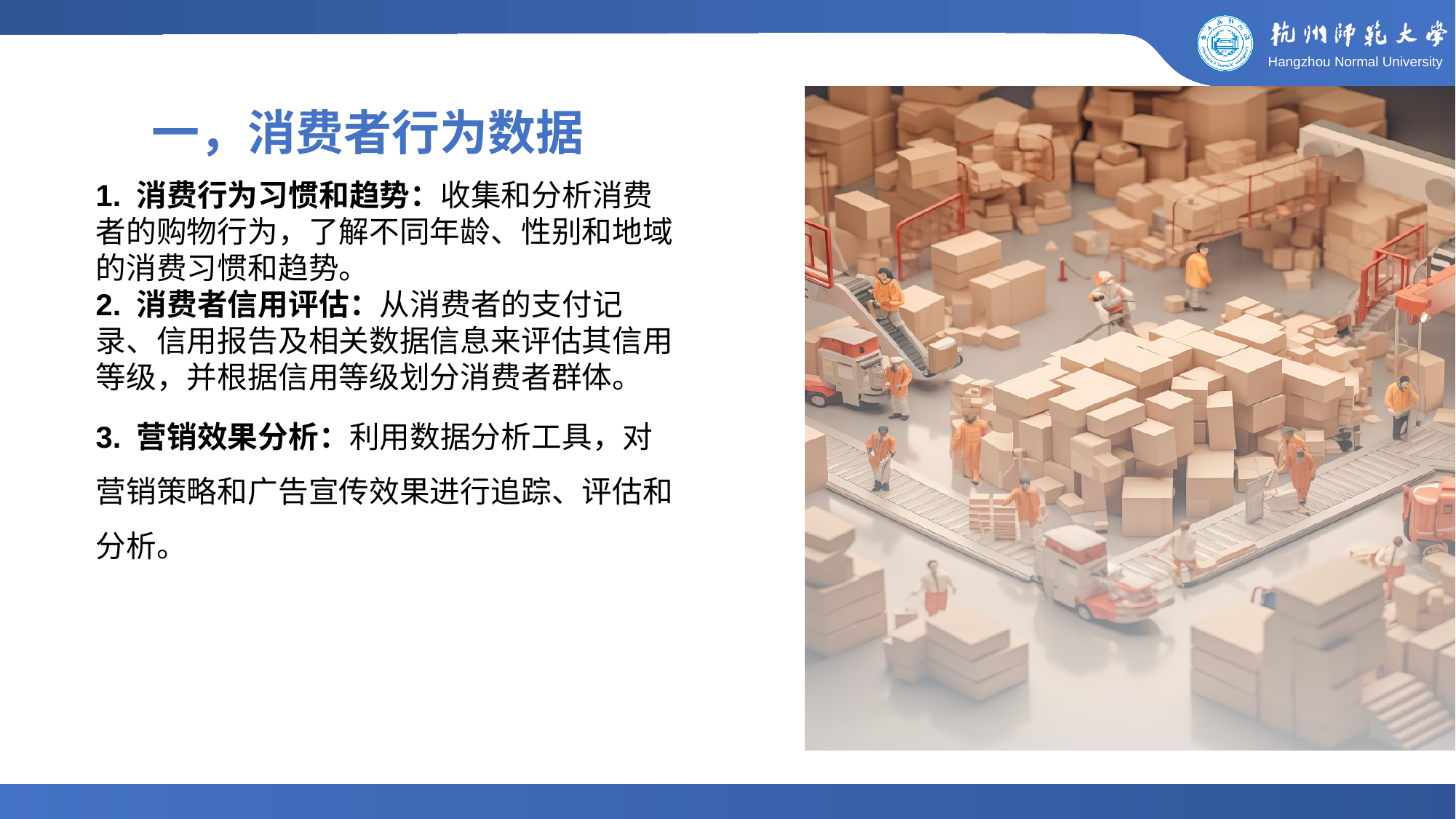

一，消费者行为数据

1. 消费行为习惯和趋势：收集和分析消费者的购物行为，了解不同年龄、性别和地域的消费习惯和趋势。
2. 消费者信用评估：从消费者的支付记录、信用报告及相关数据信息来评估其信用等级，并根据信用等级划分消费者群体。
3. 营销效果分析：利用数据分析工具，对营销策略和广告宣传效果进行追踪、评估和分析。
个人信用记录